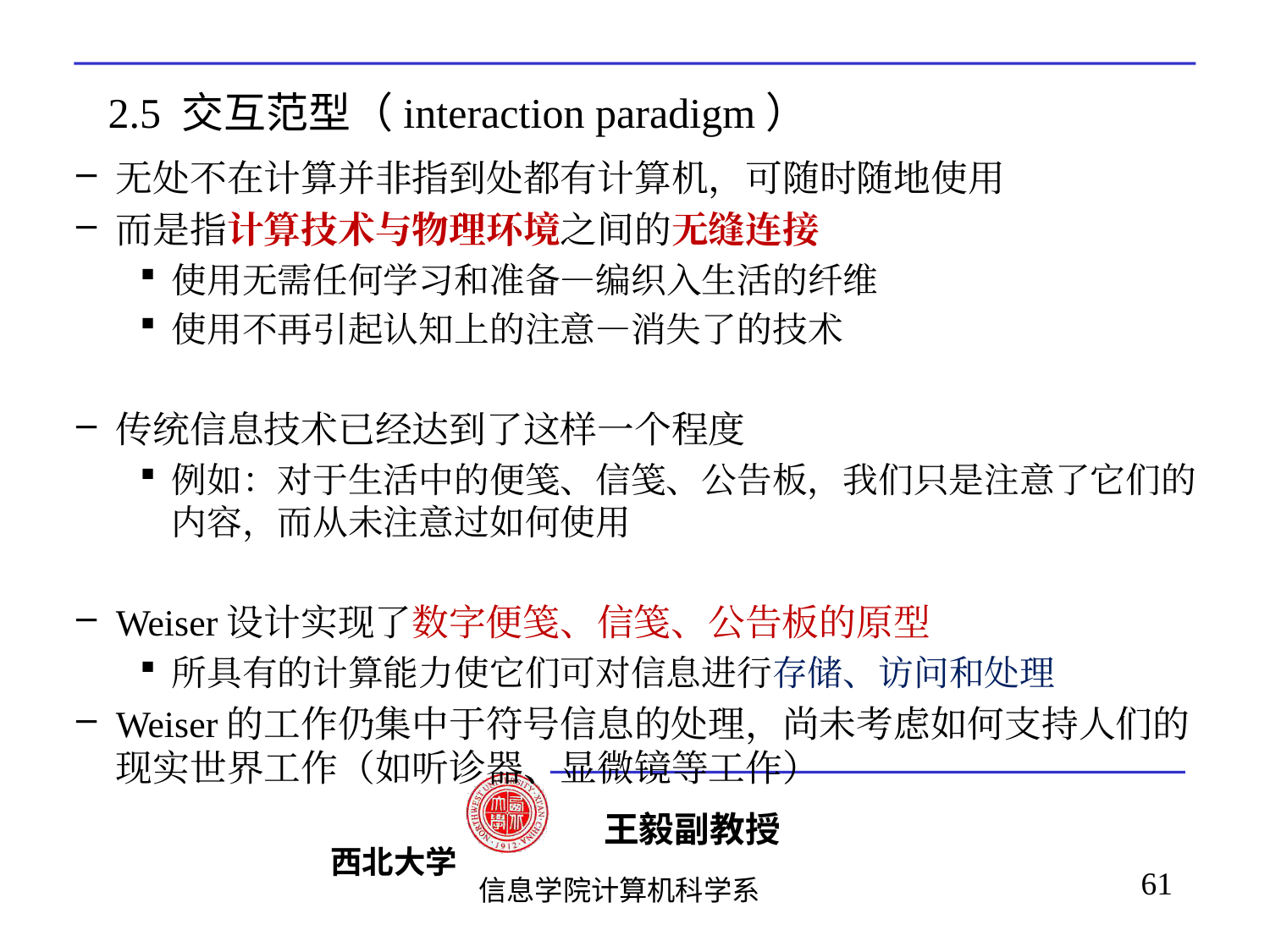

# 2.5 交互范型（interaction paradigm）
无处不在计算并非指到处都有计算机，可随时随地使用
而是指计算技术与物理环境之间的无缝连接
使用无需任何学习和准备—编织入生活的纤维
使用不再引起认知上的注意—消失了的技术

传统信息技术已经达到了这样一个程度
例如：对于生活中的便笺、信笺、公告板，我们只是注意了它们的内容，而从未注意过如何使用

Weiser设计实现了数字便笺、信笺、公告板的原型
所具有的计算能力使它们可对信息进行存储、访问和处理
Weiser的工作仍集中于符号信息的处理，尚未考虑如何支持人们的现实世界工作（如听诊器、显微镜等工作）
61